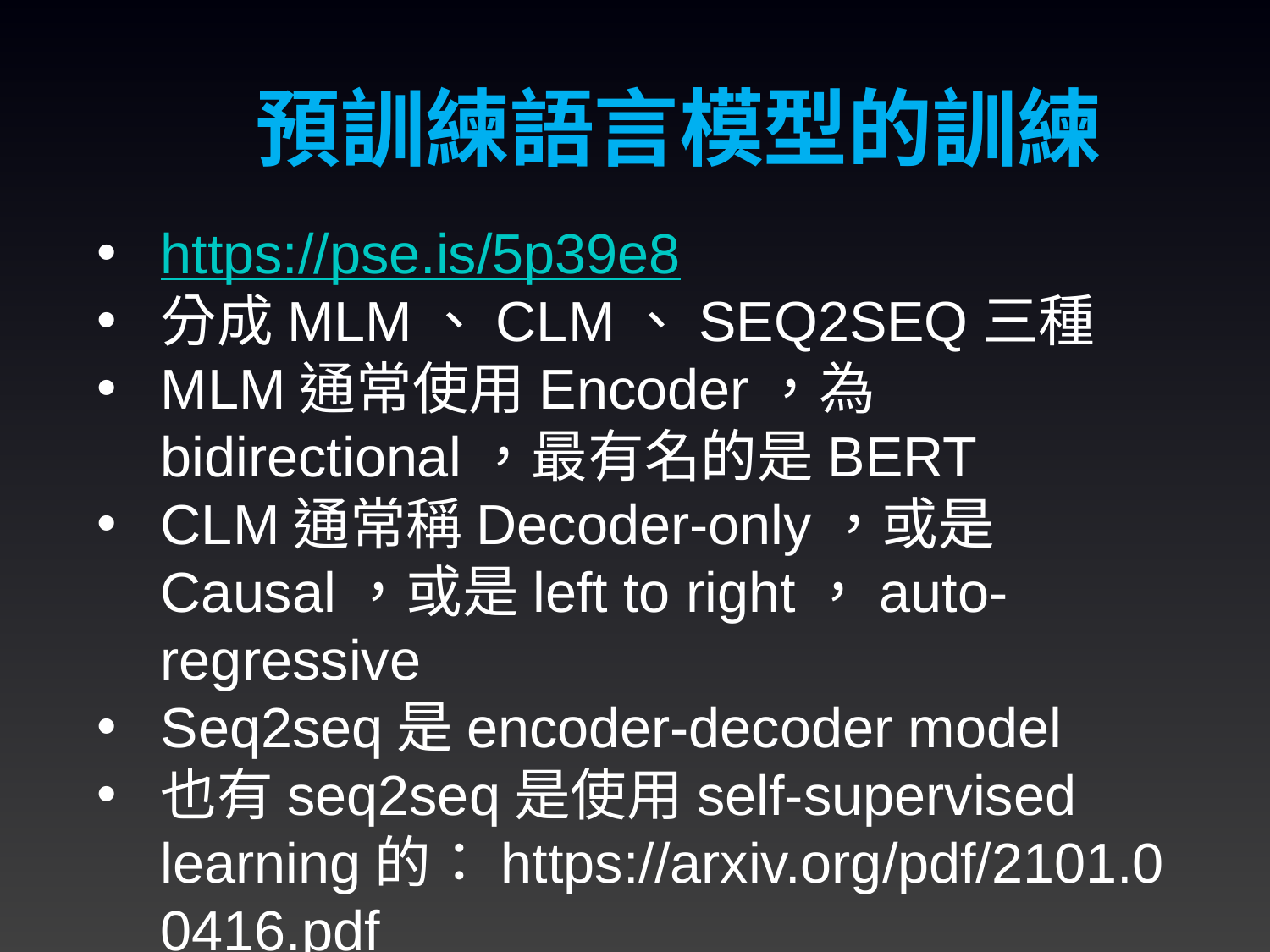

預訓練語言模型的訓練
https://pse.is/5p39e8
分成MLM、CLM、SEQ2SEQ三種
MLM通常使用Encoder，為bidirectional，最有名的是BERT
CLM通常稱Decoder-only，或是Causal，或是left to right，auto-regressive
Seq2seq是encoder-decoder model
也有seq2seq是使用self-supervised learning的：https://arxiv.org/pdf/2101.00416.pdf
3/14/2024
82